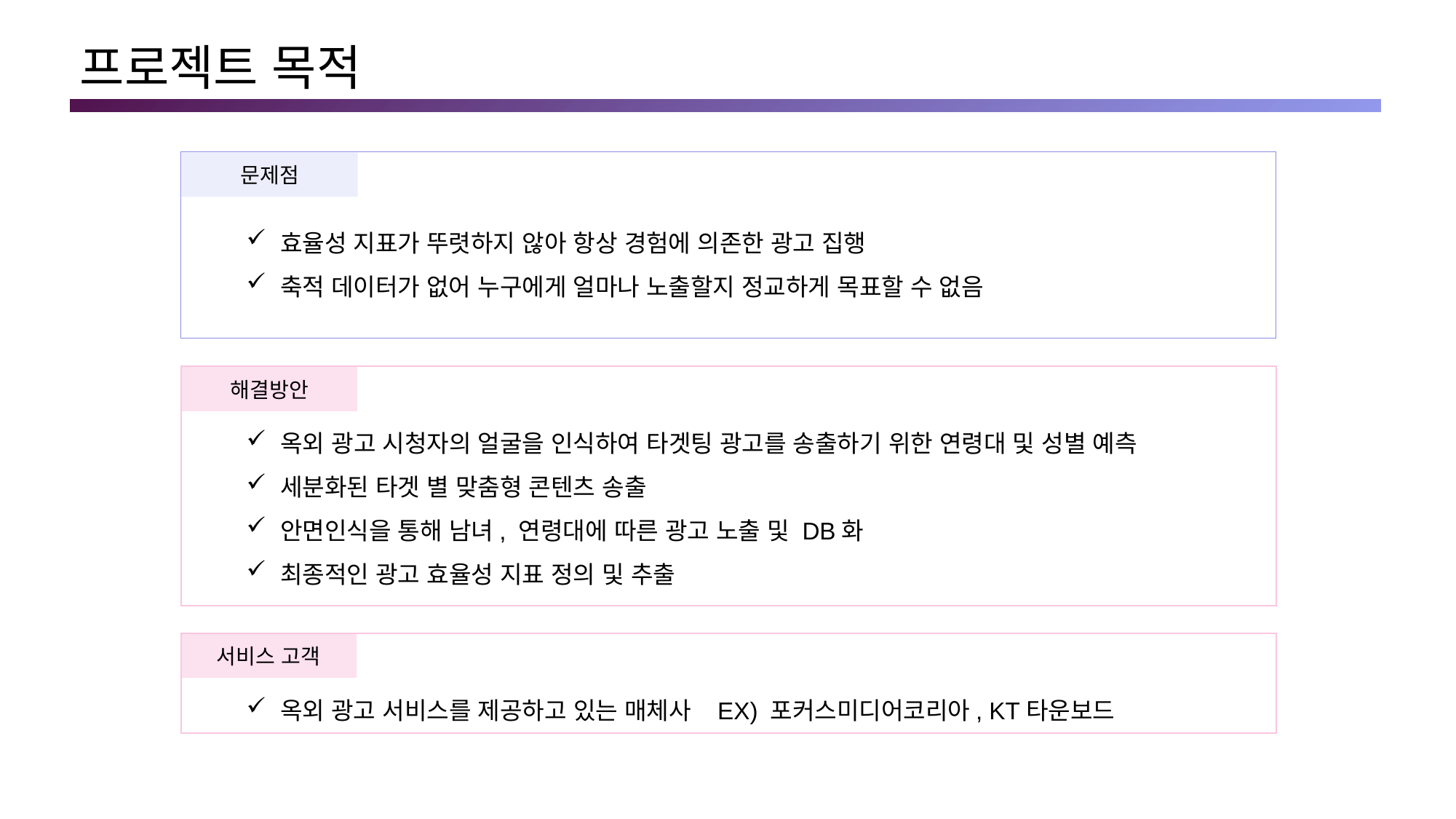

# 프로젝트 목적

문제점
효율성 지표가 뚜렷하지 않아 항상 경험에 의존한 광고 집행
축적 데이터가 없어 누구에게 얼마나 노출할지 정교하게 목표할 수 없음
해결방안
옥외 광고 시청자의 얼굴을 인식하여 타겟팅 광고를 송출하기 위한 연령대 및 성별 예측
세분화된 타겟 별 맞춤형 콘텐츠 송출
안면인식을 통해 남녀, 연령대에 따른 광고 노출 및 DB화
최종적인 광고 효율성 지표 정의 및 추출
서비스 고객
옥외 광고 서비스를 제공하고 있는 매체사   EX) 포커스미디어코리아, KT타운보드